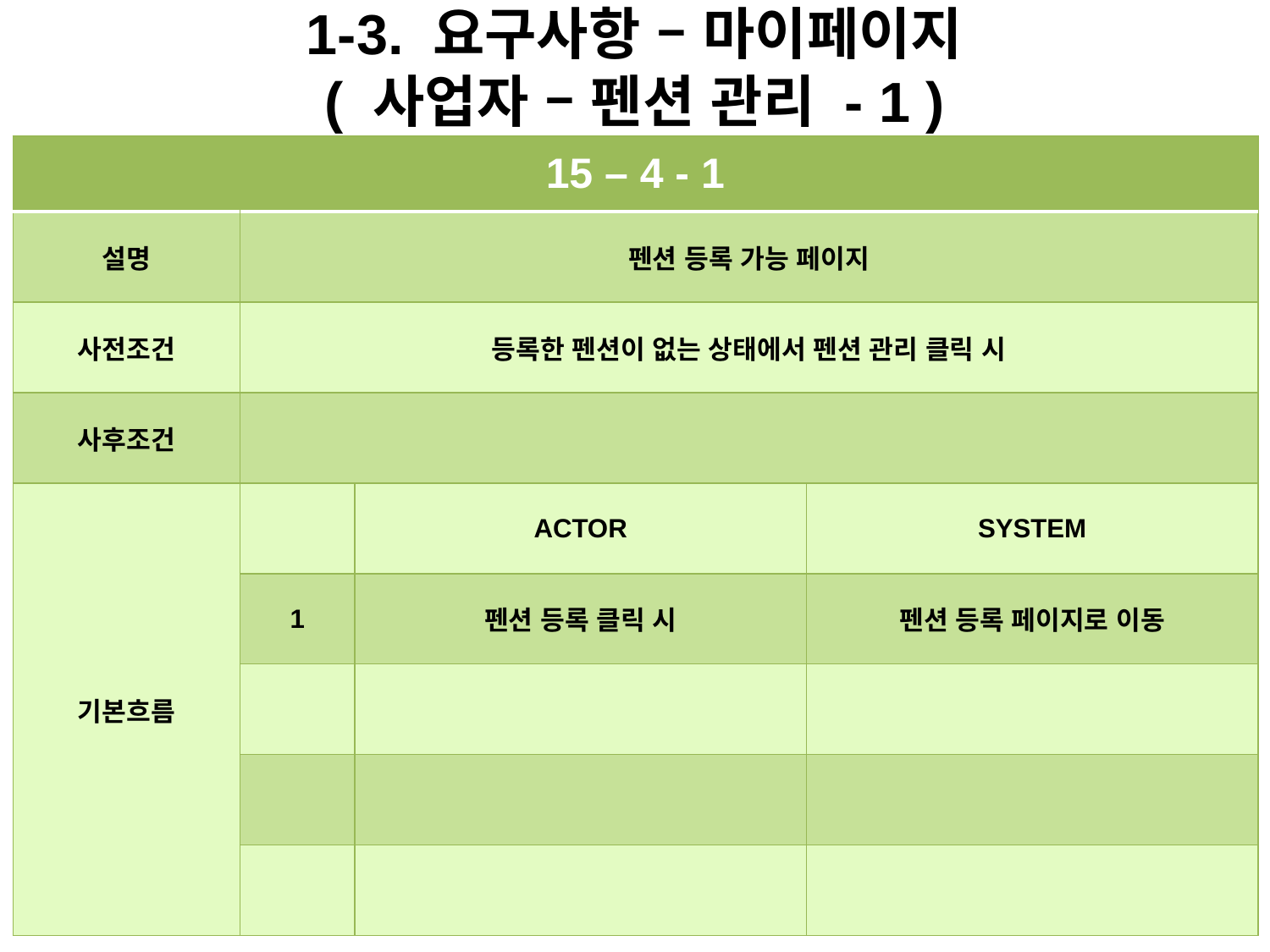

# 1-3. 요구사항 – 마이페이지 ( 사업자 – 펜션 관리 - 1 )
| 15 – 4 - 1 |  |  |  |
| --- | --- | --- | --- |
| 설명 | 펜션 등록 가능 페이지 |  |  |
| 사전조건 | 등록한 펜션이 없는 상태에서 펜션 관리 클릭 시 |  |  |
| 사후조건 |  |  |  |
| 기본흐름 |  | ACTOR | SYSTEM |
|  | 1 | 펜션 등록 클릭 시 | 펜션 등록 페이지로 이동 |
|  |  |  |  |
|  |  |  |  |
|  |  |  |  |